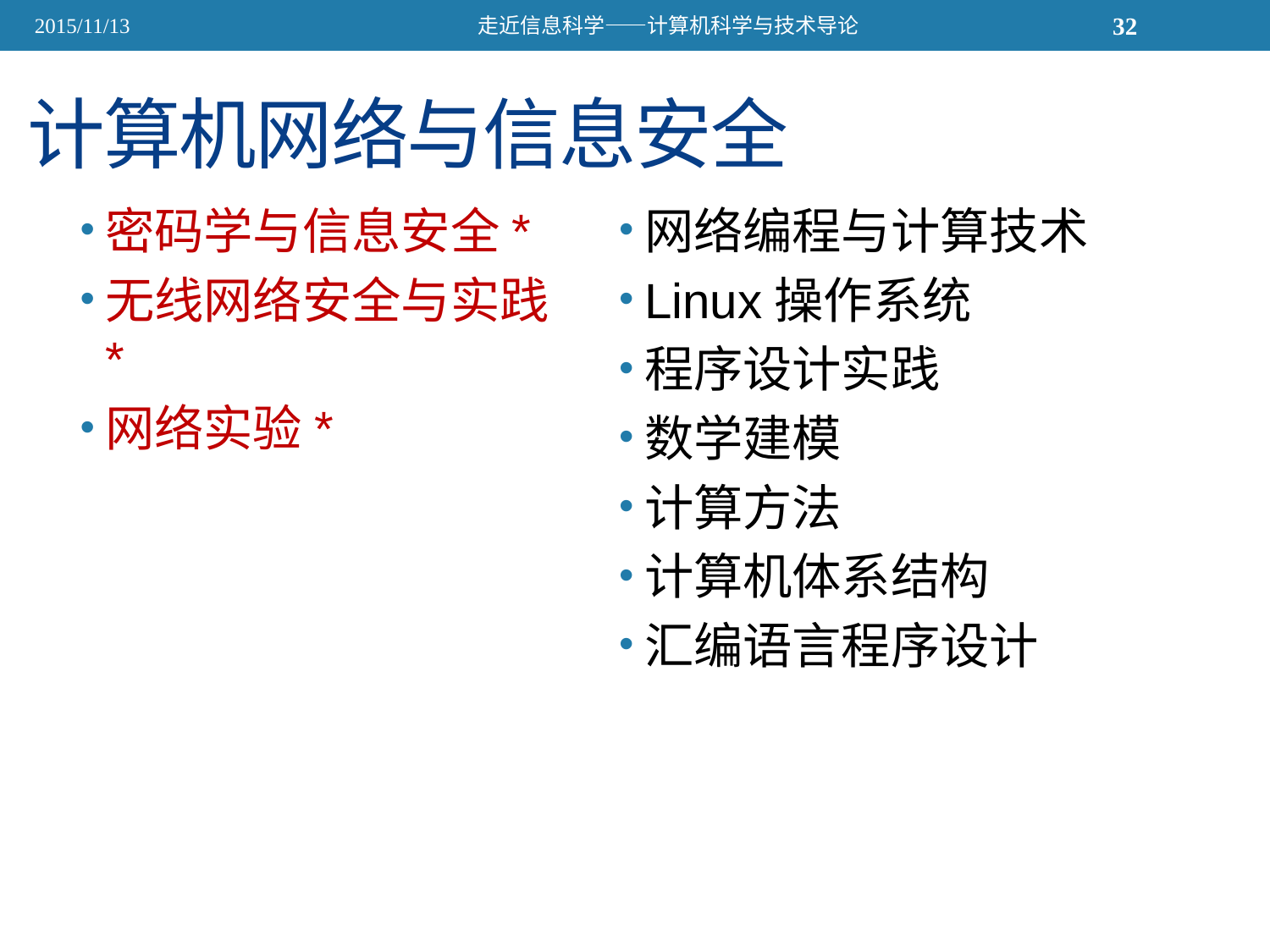

2015/11/13
走近信息科学——计算机科学与技术导论
32
# 计算机网络与信息安全
密码学与信息安全*
无线网络安全与实践*
网络实验*
网络编程与计算技术
Linux操作系统
程序设计实践
数学建模
计算方法
计算机体系结构
汇编语言程序设计